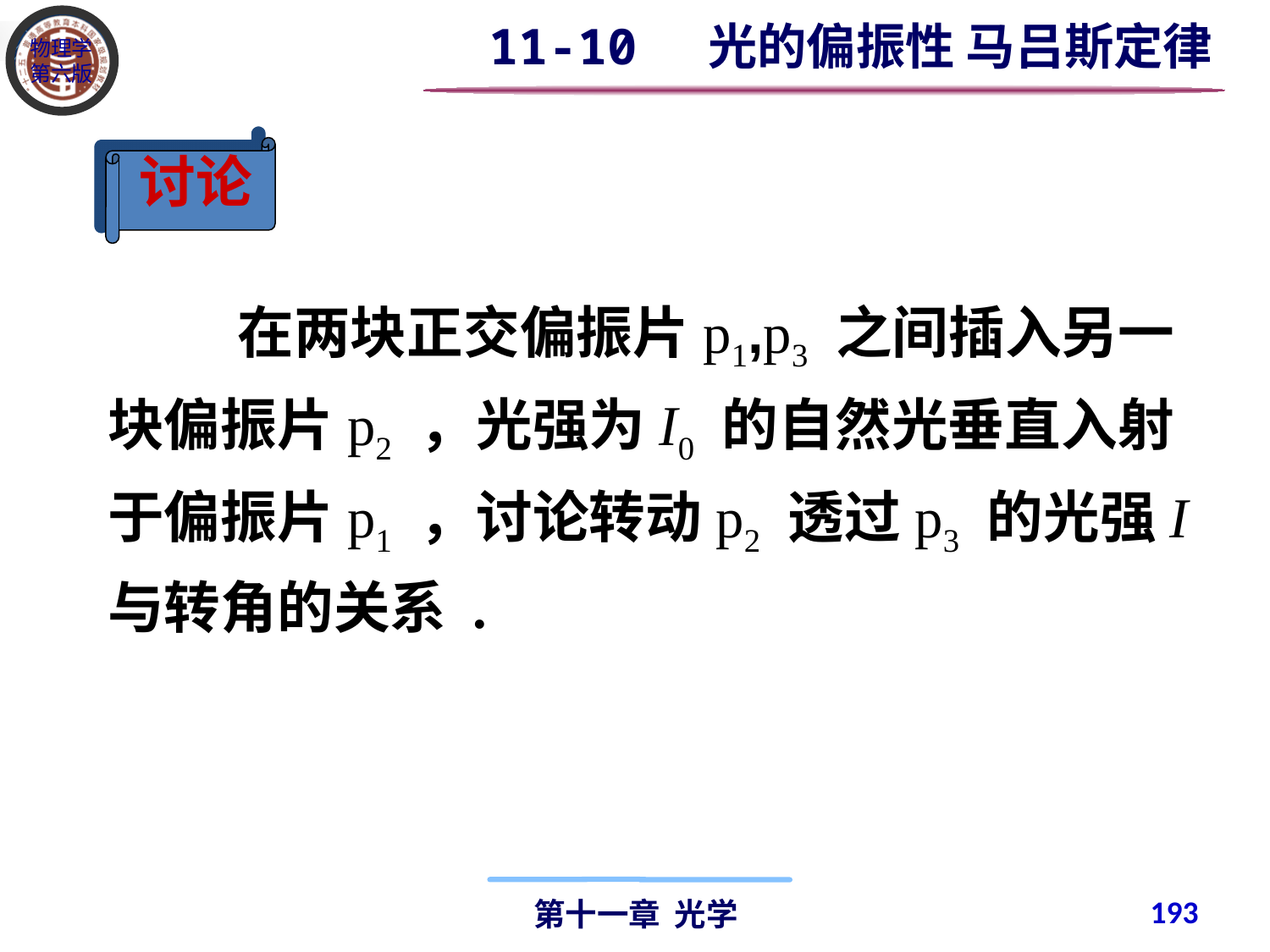

11-10  光的偏振性 马吕斯定律

讨论
         在两块正交偏振片p1,p3 之间插入另一块偏振片p2 ，光强为I0 的自然光垂直入射于偏振片p1 ，讨论转动p2 透过p3 的光强I与转角的关系 .
193